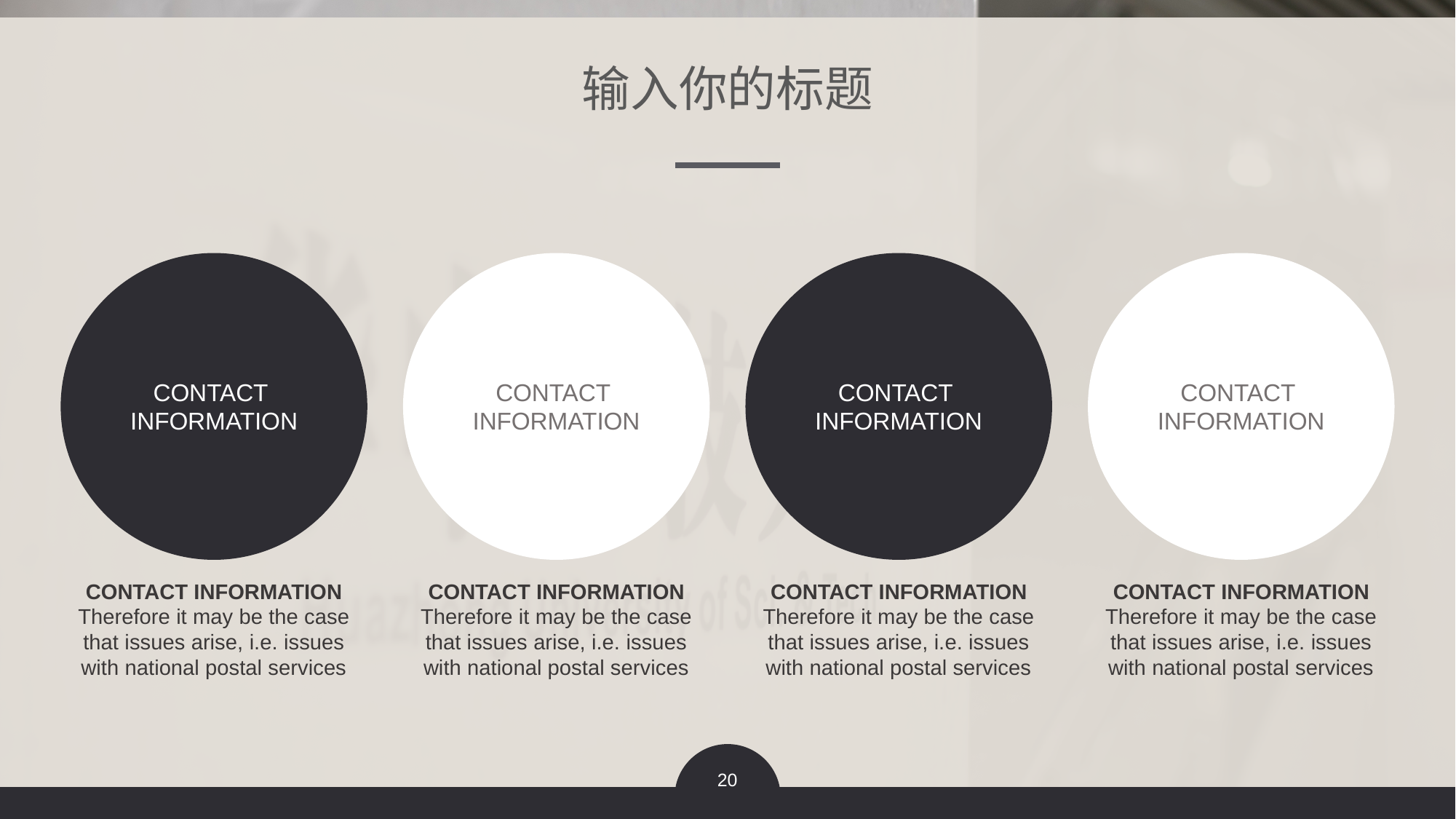

输入你的标题

CONTACT
INFORMATION
CONTACT
INFORMATION
CONTACT
INFORMATION
CONTACT
INFORMATION
CONTACT INFORMATION
Therefore it may be the case that issues arise, i.e. issues with national postal services
CONTACT INFORMATION
Therefore it may be the case that issues arise, i.e. issues with national postal services
CONTACT INFORMATION
Therefore it may be the case that issues arise, i.e. issues with national postal services
CONTACT INFORMATION
Therefore it may be the case that issues arise, i.e. issues with national postal services
20